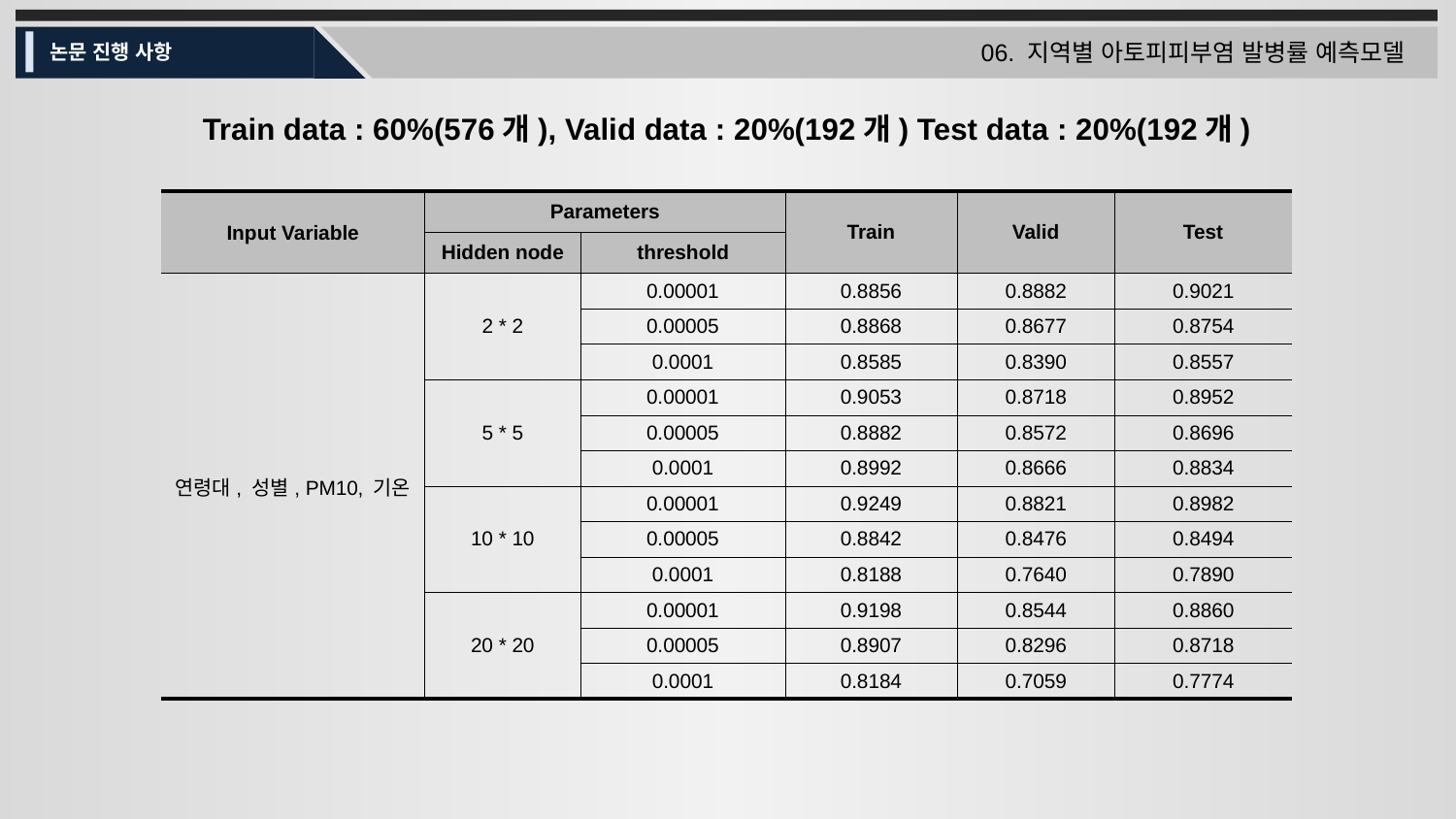

06. 지역별 아토피피부염 발병률 예측모델

논문 진행 사항
Train data : 60%(576개), Valid data : 20%(192개) Test data : 20%(192개)
| Input Variable | Parameters |  | Train | Valid | Test |
| --- | --- | --- | --- | --- | --- |
| Input Variable | Hidden node | threshold | R2 | R2 | R2 |
| 연령대, 성별, PM10, 기온 | 2 \* 2 | 0.00001 | 0.8856 | 0.8882 | 0.9021 |
|  | 2 | 0.00005 | 0.8868 | 0.8677 | 0.8754 |
|  | 3 | 0.0001 | 0.8585 | 0.8390 | 0.8557 |
|  | 5 \* 5 | 0.00001 | 0.9053 | 0.8718 | 0.8952 |
|  |  | 0.00005 | 0.8882 | 0.8572 | 0.8696 |
|  | 2 | 0.0001 | 0.8992 | 0.8666 | 0.8834 |
|  | 10 \* 10 | 0.00001 | 0.9249 | 0.8821 | 0.8982 |
|  |  | 0.00005 | 0.8842 | 0.8476 | 0.8494 |
|  | 2 | 0.0001 | 0.8188 | 0.7640 | 0.7890 |
|  | 20 \* 20 | 0.00001 | 0.9198 | 0.8544 | 0.8860 |
|  |  | 0.00005 | 0.8907 | 0.8296 | 0.8718 |
|  |  | 0.0001 | 0.8184 | 0.7059 | 0.7774 |